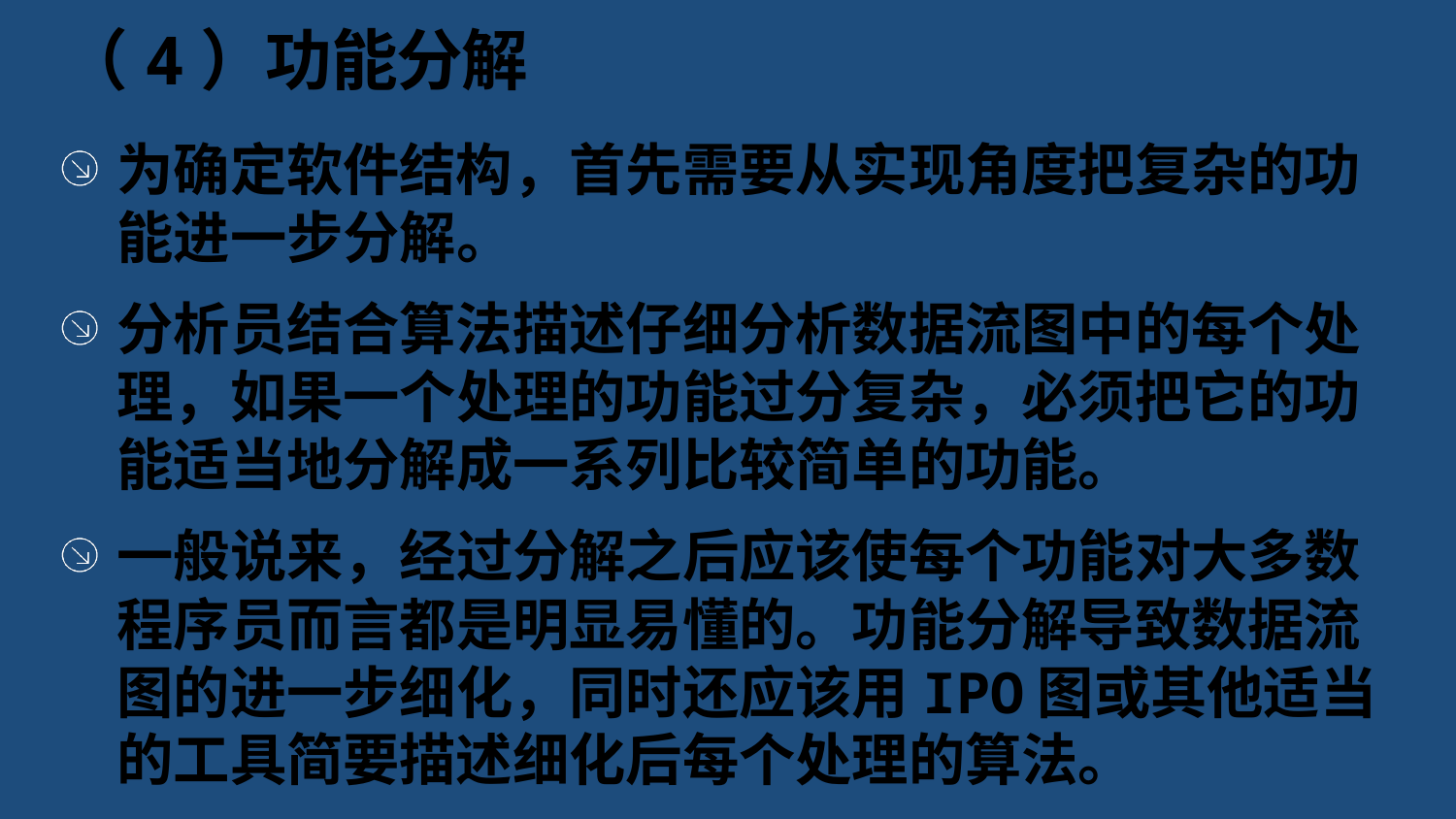

# （4）功能分解
为确定软件结构，首先需要从实现角度把复杂的功能进一步分解。
分析员结合算法描述仔细分析数据流图中的每个处理，如果一个处理的功能过分复杂，必须把它的功能适当地分解成一系列比较简单的功能。
一般说来，经过分解之后应该使每个功能对大多数程序员而言都是明显易懂的。功能分解导致数据流图的进一步细化，同时还应该用IPO图或其他适当的工具简要描述细化后每个处理的算法。